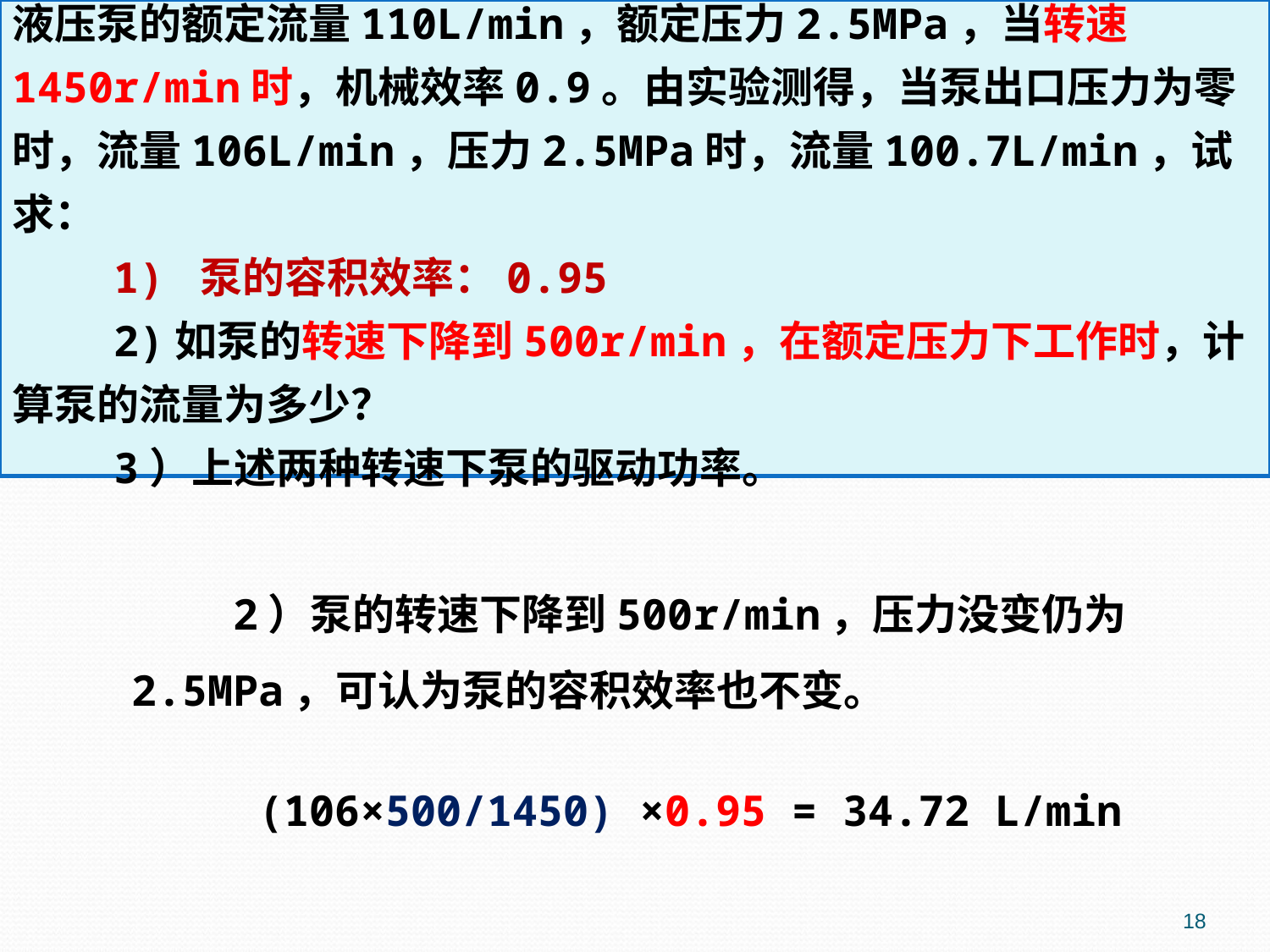

液压泵的额定流量110L/min，额定压力2.5MPa，当转速1450r/min时，机械效率0.9。由实验测得，当泵出口压力为零时，流量106L/min，压力2.5MPa时，流量100.7L/min，试求：
    1) 泵的容积效率：0.95
    2)如泵的转速下降到500r/min，在额定压力下工作时，计算泵的流量为多少？
    3）上述两种转速下泵的驱动功率。
    2）泵的转速下降到500r/min，压力没变仍为2.5MPa，可认为泵的容积效率也不变。
     (106×500/1450) ×0.95 = 34.72 L/min
18